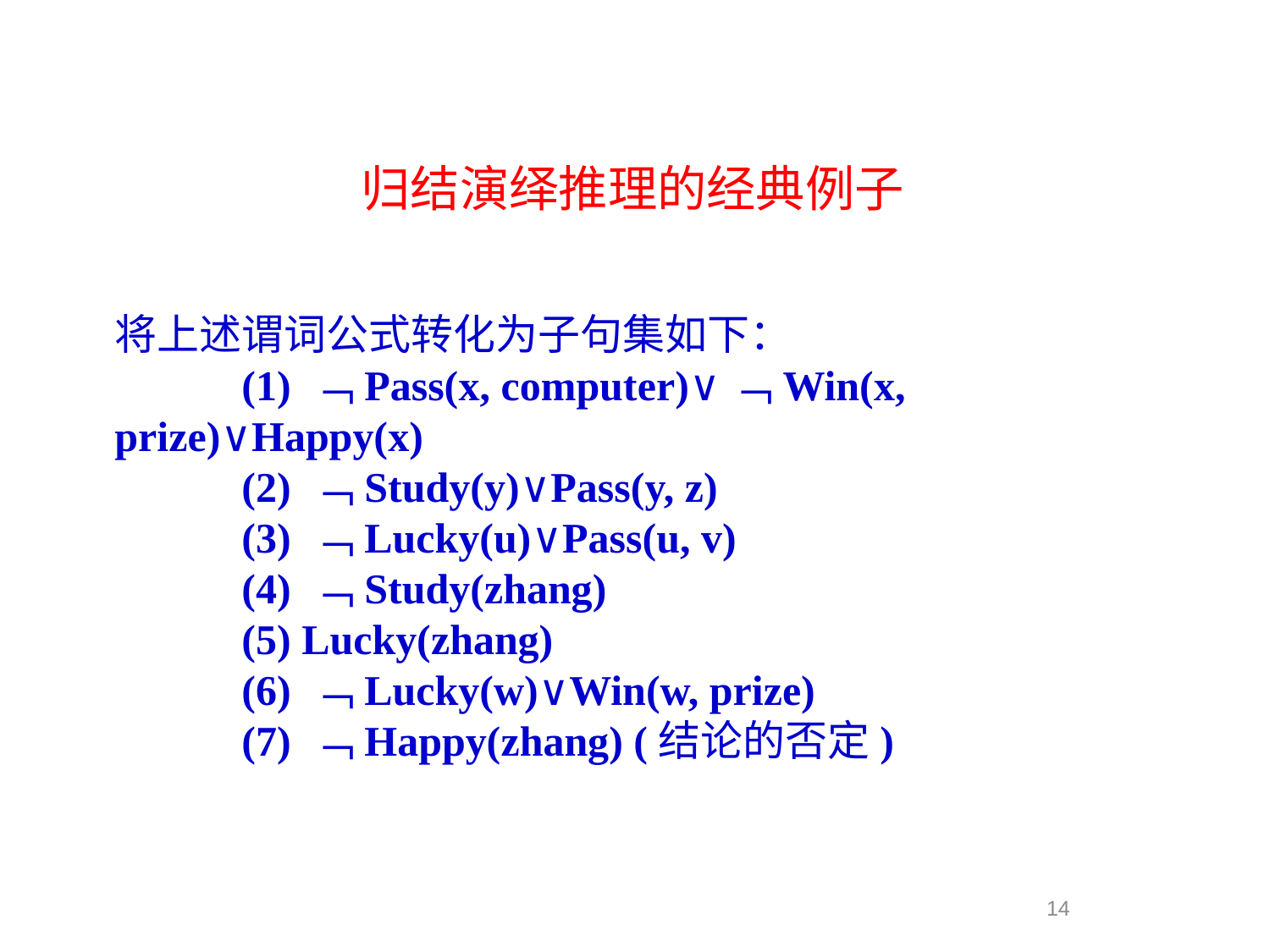

归结演绎推理的经典例子
将上述谓词公式转化为子句集如下：
	(1) ﹁Pass(x, computer)∨﹁Win(x, prize)∨Happy(x)
	(2) ﹁Study(y)∨Pass(y, z)
	(3) ﹁Lucky(u)∨Pass(u, v)
	(4) ﹁Study(zhang)
	(5) Lucky(zhang)
(6) ﹁Lucky(w)∨Win(w, prize)
	(7) ﹁Happy(zhang) (结论的否定)
14